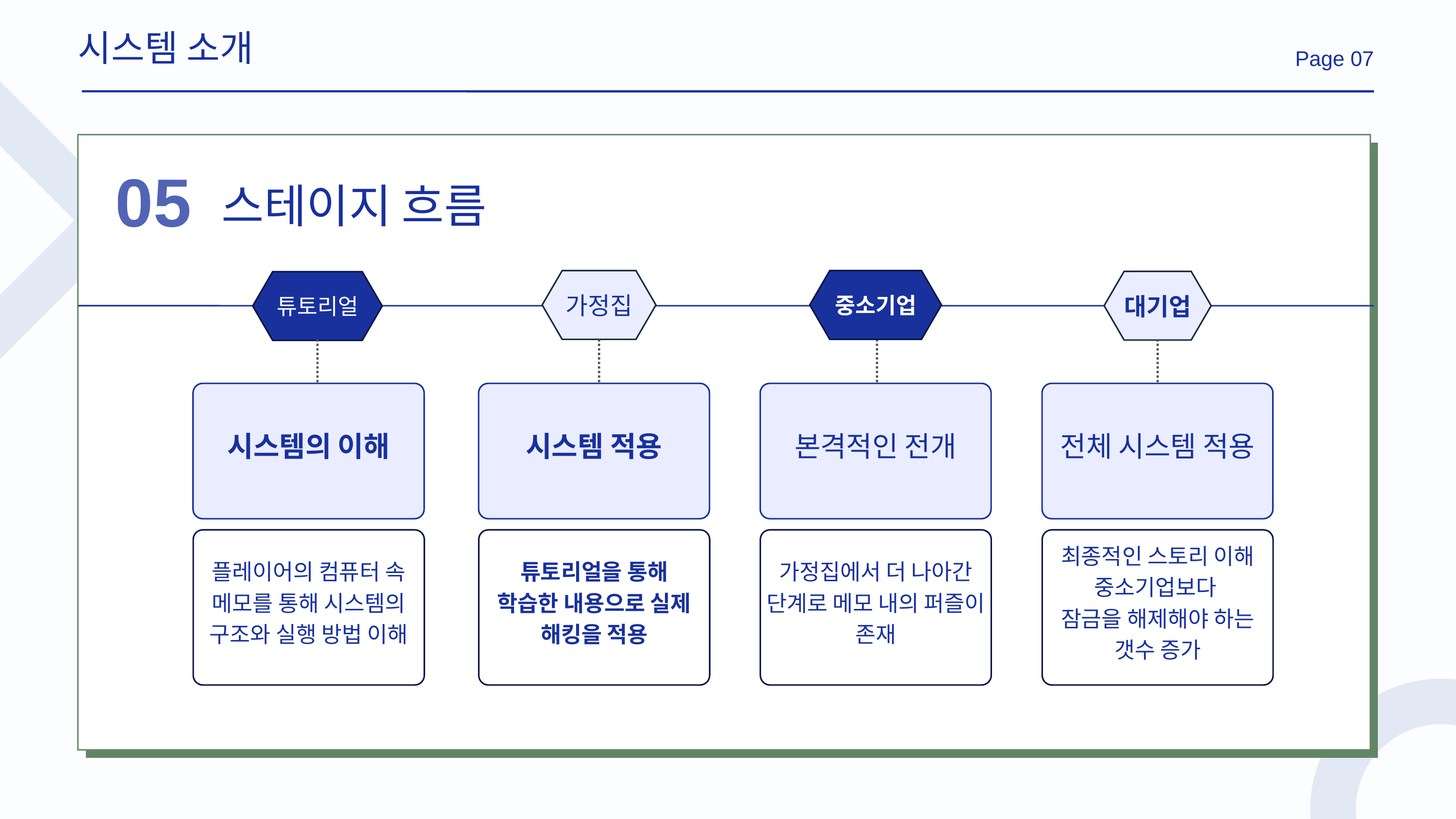

시스템 소개
Page 07

05
스테이지 흐름

가정집

중소기업

대기업

튜토리얼

시스템의 이해

시스템 적용

본격적인 전개

전체 시스템 적용

플레이어의 컴퓨터 속 메모를 통해 시스템의 구조와 실행 방법 이해

튜토리얼을 통해
학습한 내용으로 실제 해킹을 적용

가정집에서 더 나아간 단계로 메모 내의 퍼즐이 존재

최종적인 스토리 이해
중소기업보다
잠금을 해제해야 하는 갯수 증가